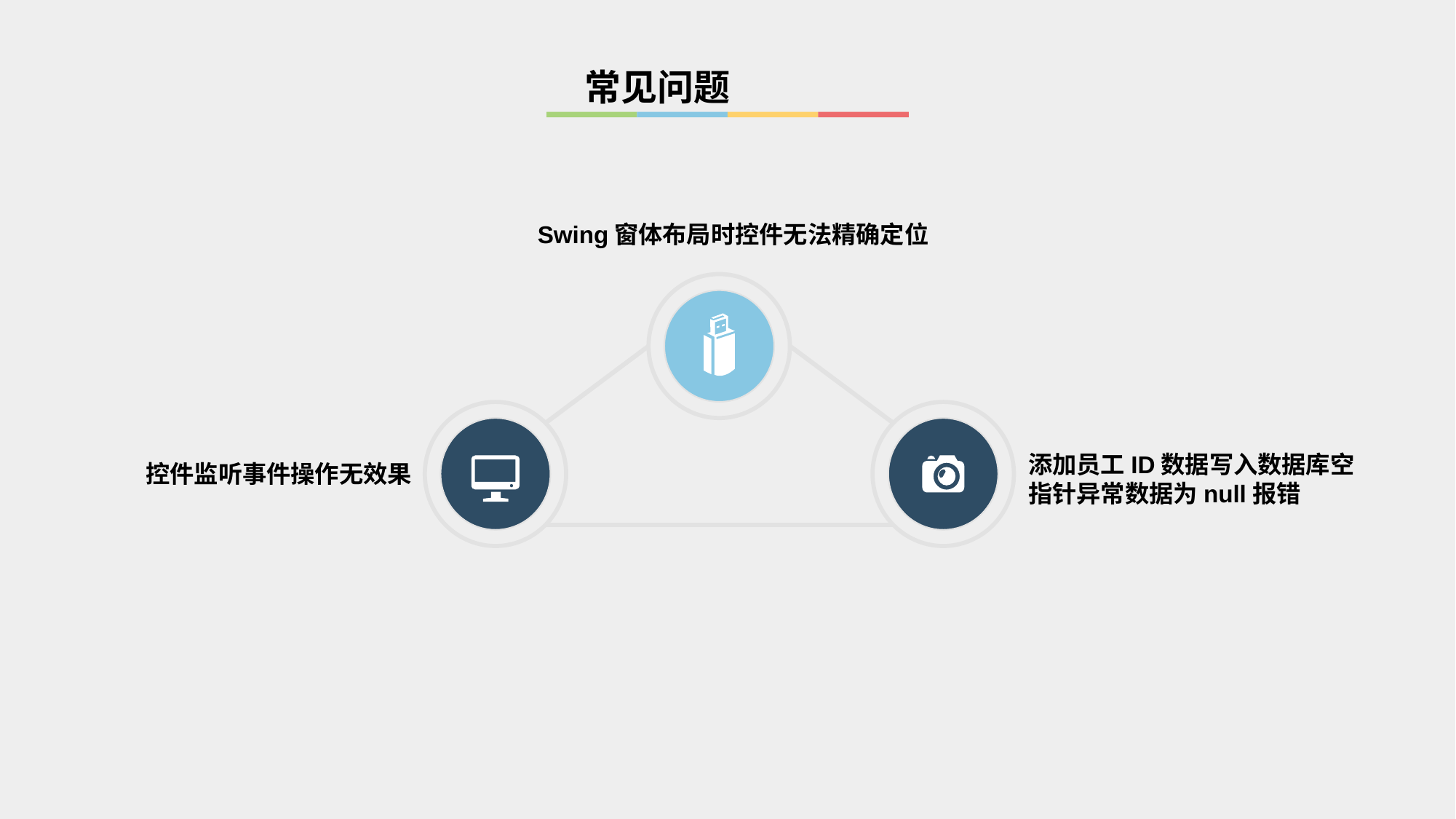

常见问题

Swing窗体布局时控件无法精确定位

添加员工ID数据写入数据库空指针异常数据为null报错
控件监听事件操作无效果